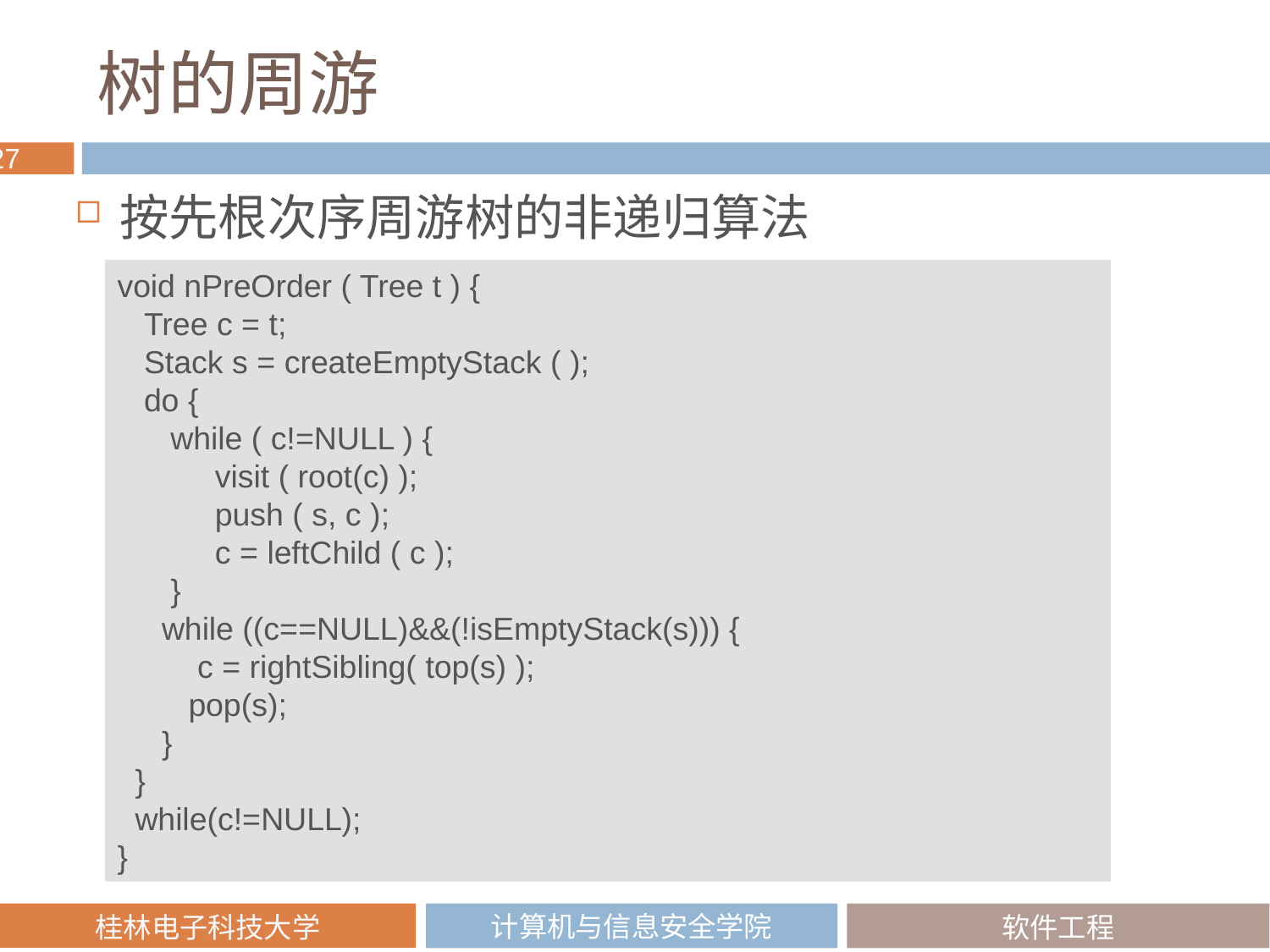

# 树的周游
按先根次序周游树的非递归算法
void nPreOrder ( Tree t ) {
   Tree c = t;
   Stack s = createEmptyStack ( );
   do {
      while ( c!=NULL ) {
           visit ( root(c) );
           push ( s, c );
           c = leftChild ( c );
      }
     while ((c==NULL)&&(!isEmptyStack(s))) {
         c = rightSibling( top(s) );
        pop(s);
     }
  }
  while(c!=NULL);
}